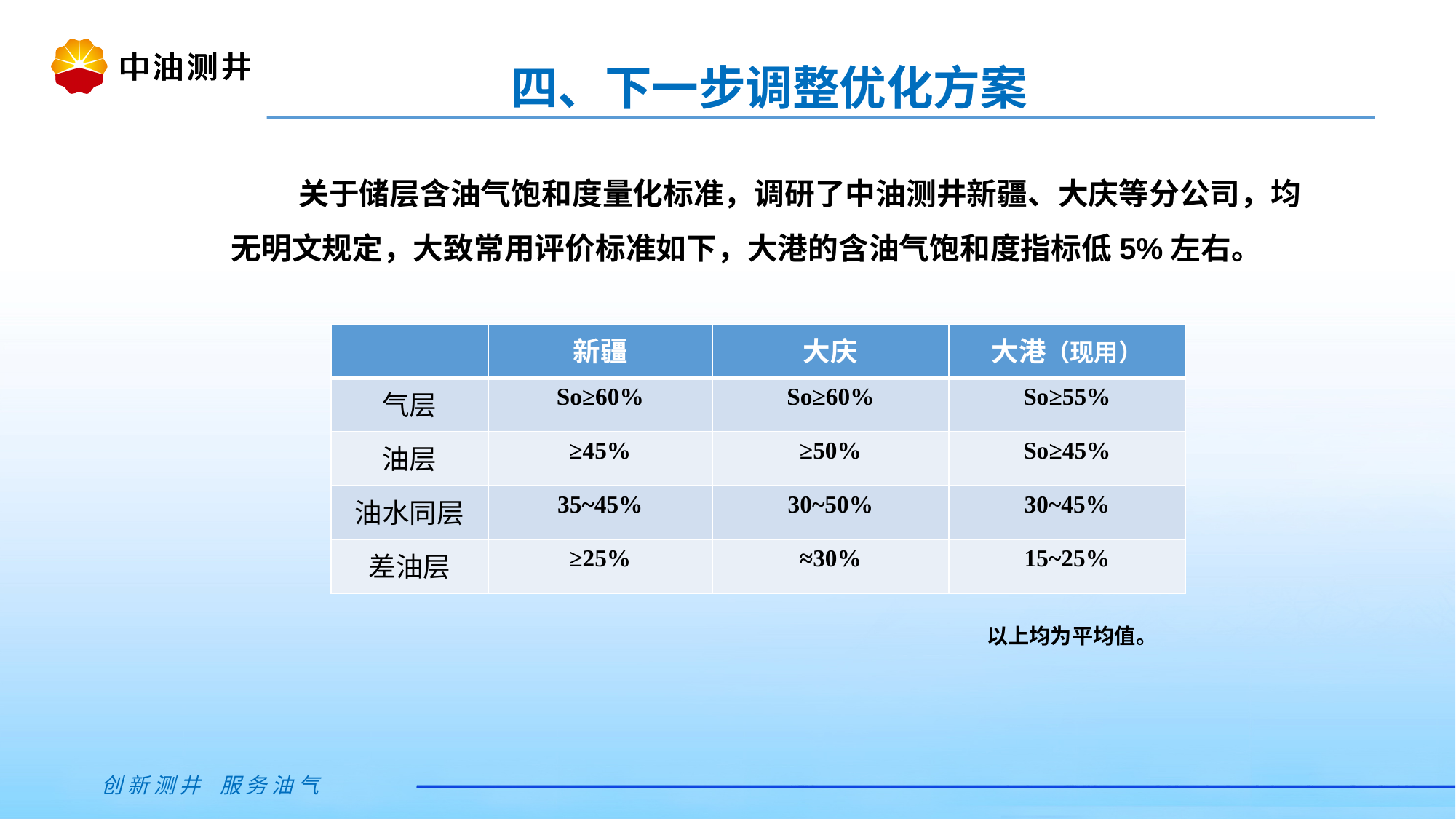

四、下一步调整优化方案
 关于储层含油气饱和度量化标准，调研了中油测井新疆、大庆等分公司，均无明文规定，大致常用评价标准如下，大港的含油气饱和度指标低5%左右。
|  | 新疆 | 大庆 | 大港（现用） |
| --- | --- | --- | --- |
| 气层 | So≥60% | So≥60% | So≥55% |
| 油层 | ≥45% | ≥50% | So≥45% |
| 油水同层 | 35~45% | 30~50% | 30~45% |
| 差油层 | ≥25% | ≈30% | 15~25% |
以上均为平均值。